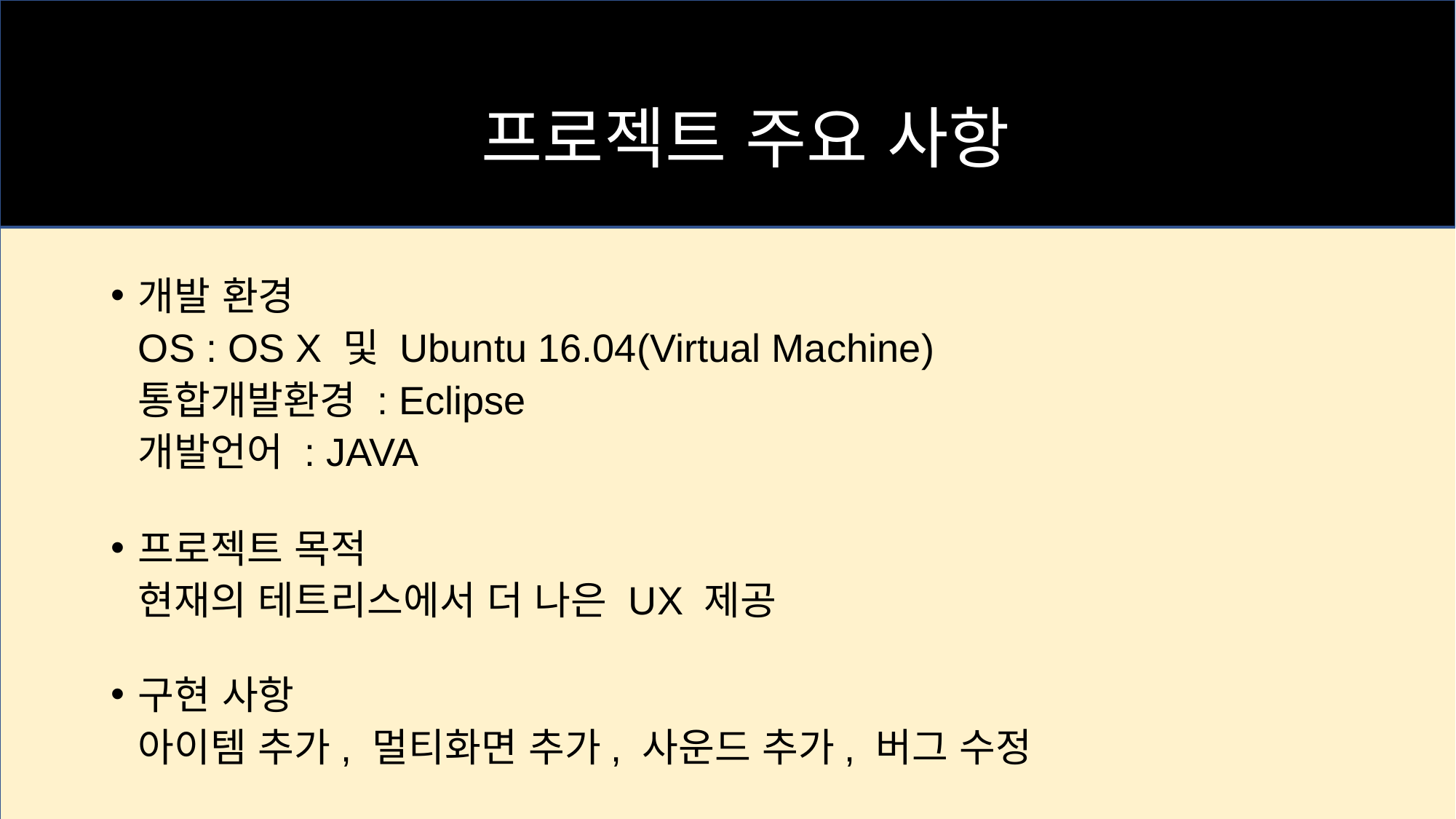

# 프로젝트 선정 이유
프로젝트 주요 사항

개발 환경
OS : OS X 및 Ubuntu 16.04(Virtual Machine)
통합개발환경 : Eclipse
개발언어 : JAVA

프로젝트 목적
현재의 테트리스에서 더 나은 UX 제공

구현 사항
아이템 추가, 멀티화면 추가, 사운드 추가, 버그 수정